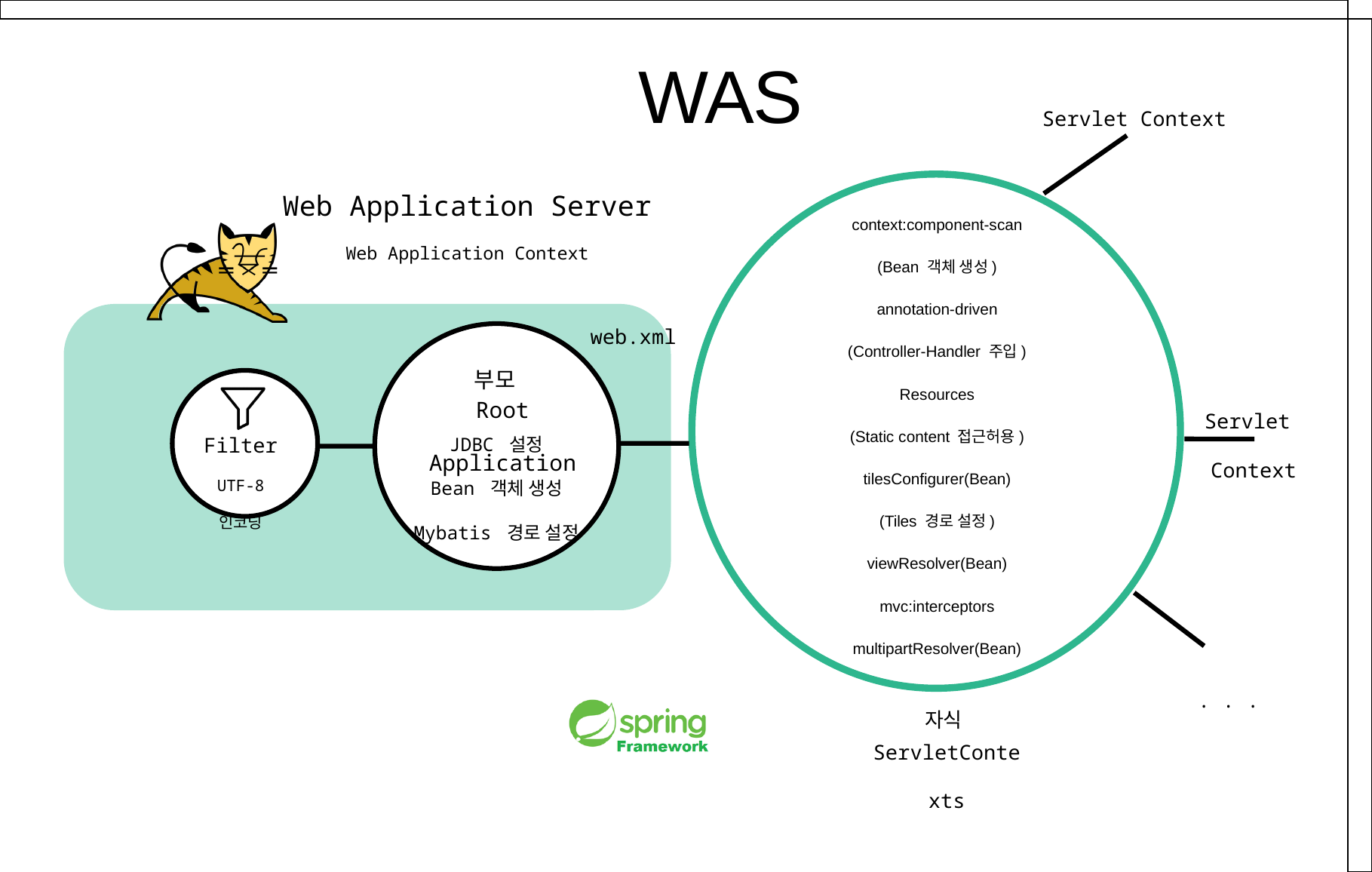

WAS
Servlet Context

Web Application Server
Web Application Context

context:component-scan
(Bean 객체 생성)
annotation-driven
(Controller-Handler 주입)
Resources
(Static content 접근허용)
tilesConfigurer(Bean)
(Tiles 경로 설정)
viewResolver(Bean)
mvc:interceptors
multipartResolver(Bean)

web.xml

부모
Root Application

Servlet  Context

Filter
UTF-8 인코딩
JDBC 설정
Bean 객체 생성
Mybatis 경로 설정

. . .
자식

ServletContexts